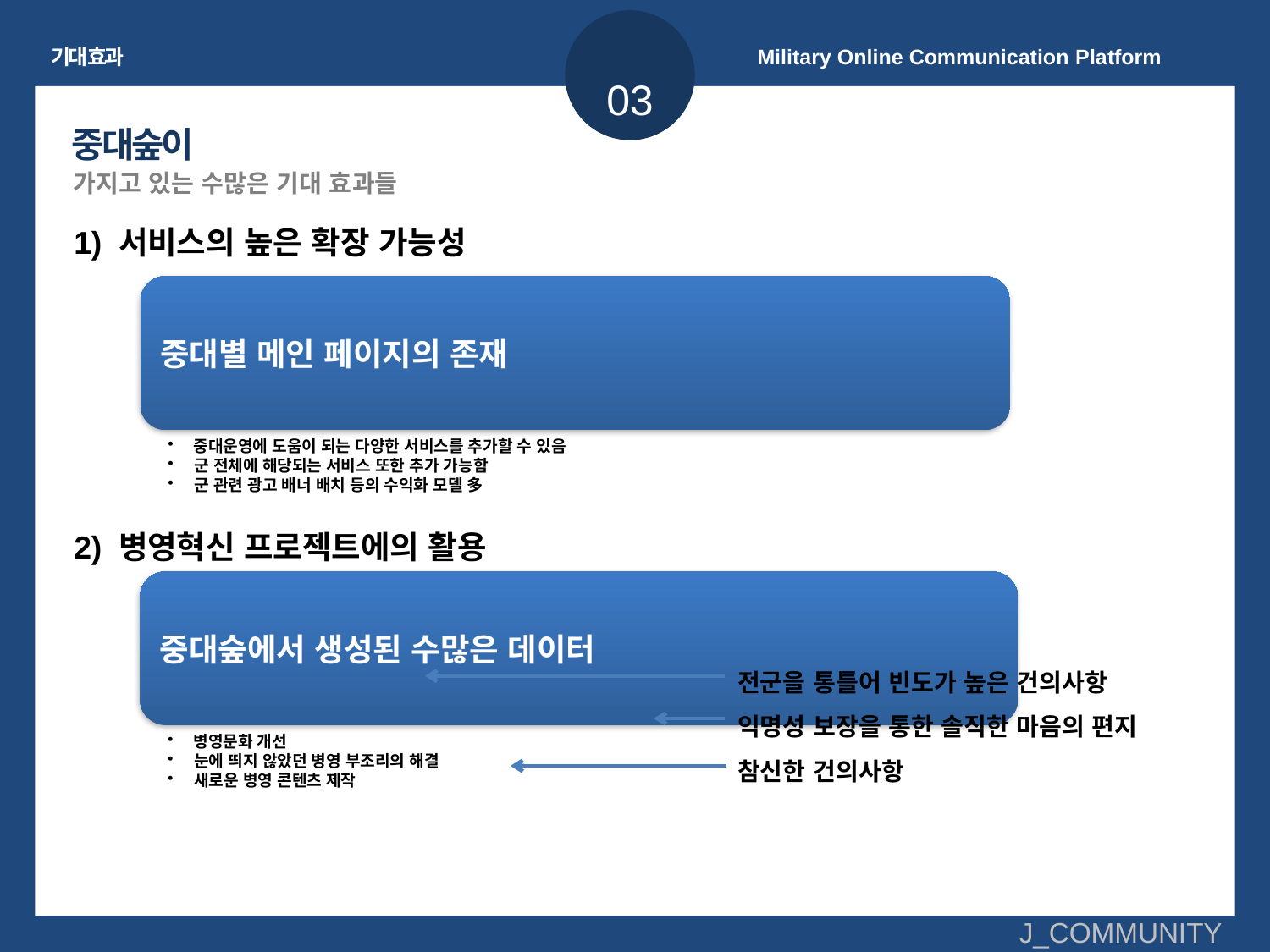

기대 효과
Military Online Communication Platform
03

중대숲이

가지고 있는 수많은 기대 효과들
1) 서비스의 높은 확장 가능성

2) 병영혁신 프로젝트에의 활용
중대별 메인 페이지의 존재
 중대운영에 도움이 되는 다양한 서비스를 추가할 수 있음
 군 전체에 해당되는 서비스 또한 추가 가능함
 군 관련 광고 배너 배치 등의 수익화 모델 多
중대숲에서 생성된 수많은 데이터
 병영문화 개선
 새로운 병영 콘텐츠 제작
 눈에 띄지 않았던 병영 부조리의 해결
전군을 통틀어 빈도가 높은 건의사항
익명성 보장을 통한 솔직한 마음의 편지
참신한 건의사항
J_COMMUNITY